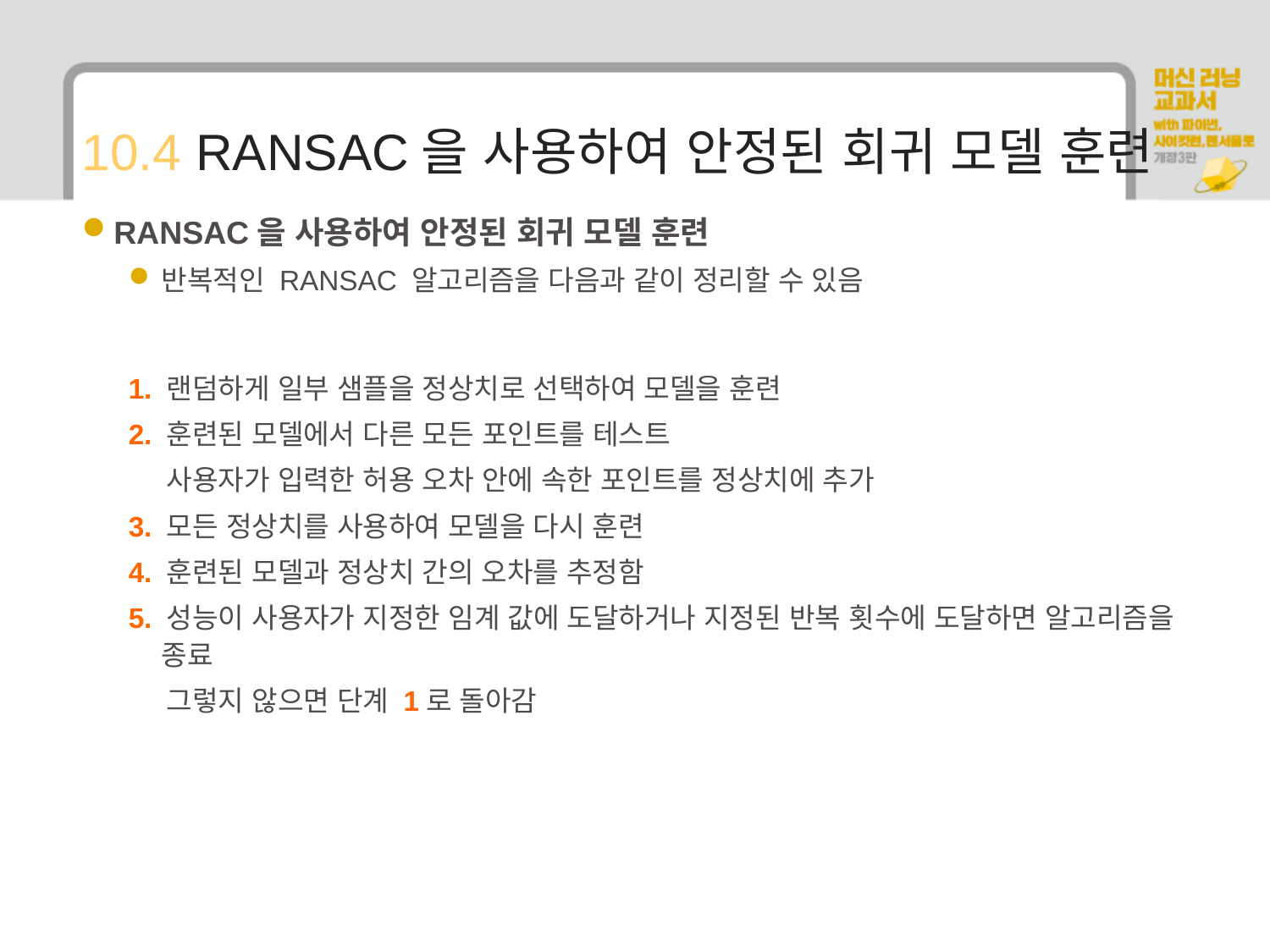

# 10.4 RANSAC을 사용하여 안정된 회귀 모델 훈련
RANSAC을 사용하여 안정된 회귀 모델 훈련
반복적인 RANSAC 알고리즘을 다음과 같이 정리할 수 있음

1. 랜덤하게 일부 샘플을 정상치로 선택하여 모델을 훈련
2. 훈련된 모델에서 다른 모든 포인트를 테스트
    사용자가 입력한 허용 오차 안에 속한 포인트를 정상치에 추가
3. 모든 정상치를 사용하여 모델을 다시 훈련
4. 훈련된 모델과 정상치 간의 오차를 추정함
5. 성능이 사용자가 지정한 임계 값에 도달하거나 지정된 반복 횟수에 도달하면 알고리즘을 종료
    그렇지 않으면 단계 1로 돌아감